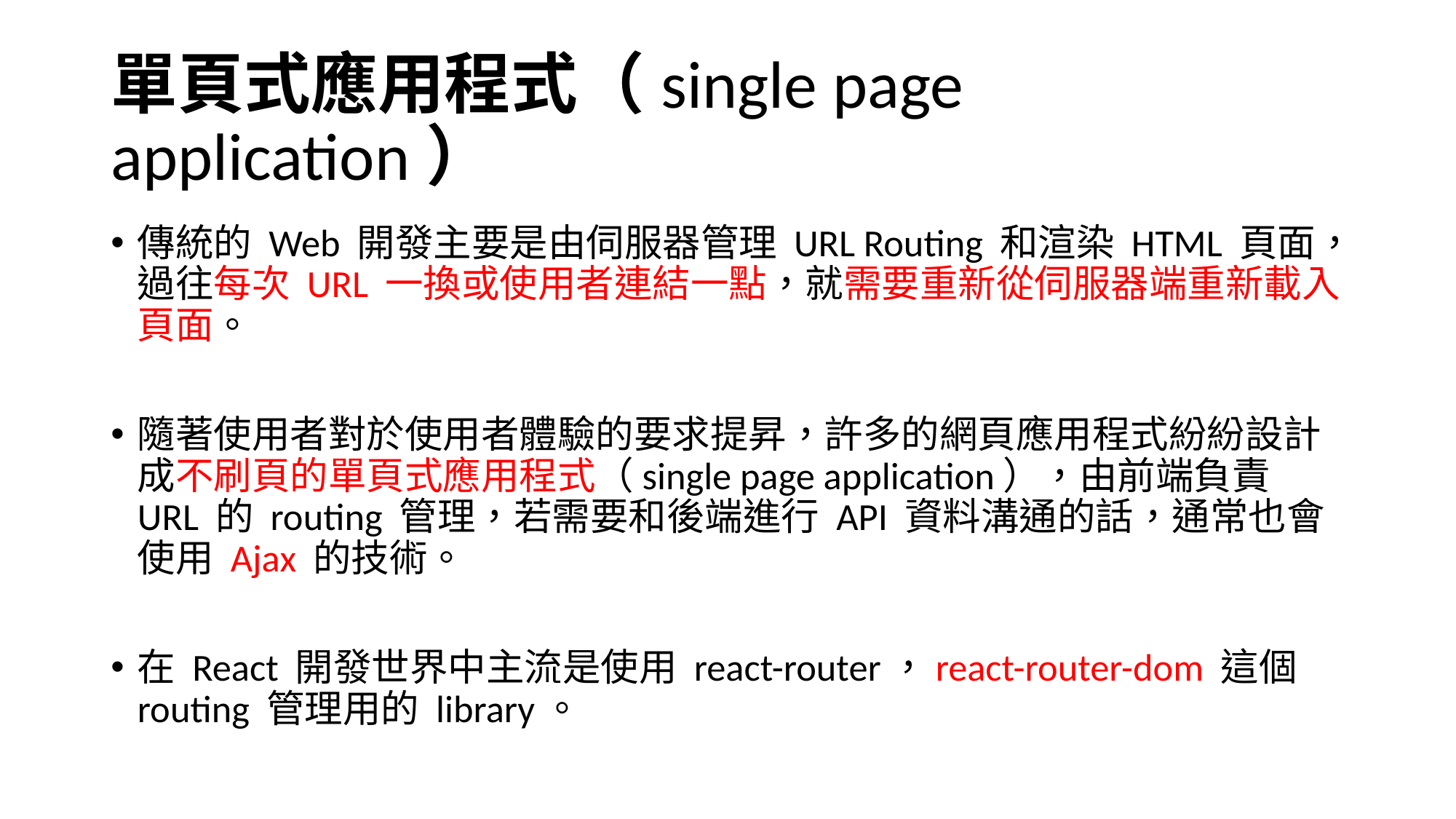

# 單頁式應用程式（single page application）
傳統的 Web 開發主要是由伺服器管理 URL Routing 和渲染 HTML 頁面，過往每次 URL 一換或使用者連結一點，就需要重新從伺服器端重新載入頁面。

隨著使用者對於使用者體驗的要求提昇，許多的網頁應用程式紛紛設計成不刷頁的單頁式應用程式（single page application），由前端負責 URL 的 routing 管理，若需要和後端進行 API 資料溝通的話，通常也會使用 Ajax 的技術。

在 React 開發世界中主流是使用 react-router，react-router-dom 這個 routing 管理用的 library。